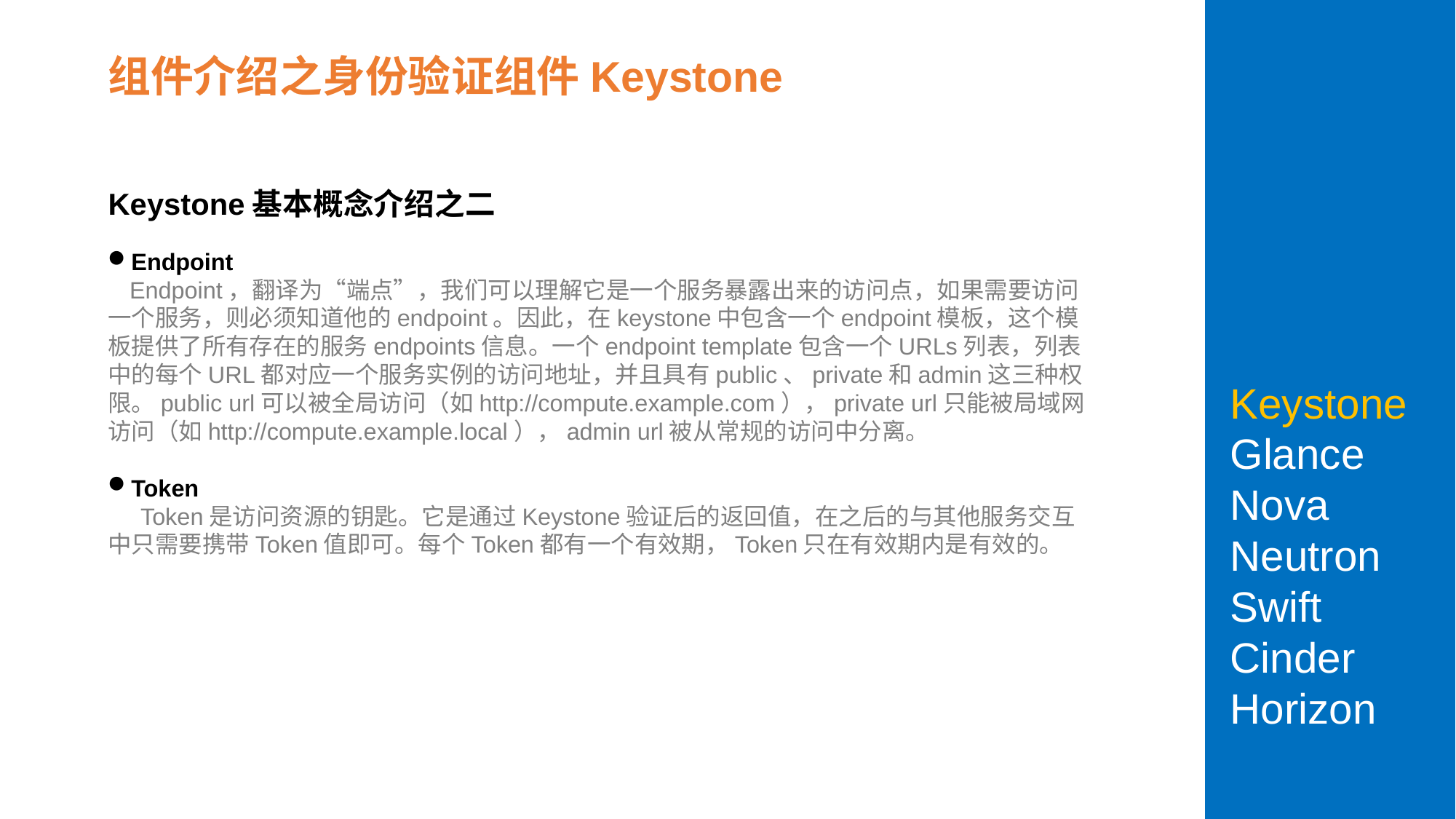

组件介绍之身份验证组件Keystone
# Keystone Glance Nova Neutron Swift Cinder Horizon
Keystone基本概念介绍之二
Endpoint
　Endpoint，翻译为“端点”，我们可以理解它是一个服务暴露出来的访问点，如果需要访问一个服务，则必须知道他的endpoint。因此，在keystone中包含一个endpoint模板，这个模板提供了所有存在的服务endpoints信息。一个endpoint template包含一个URLs列表，列表中的每个URL都对应一个服务实例的访问地址，并且具有public、private和admin这三种权限。public url可以被全局访问（如http://compute.example.com），private url只能被局域网访问（如http://compute.example.local），admin url被从常规的访问中分离。

Token
     Token是访问资源的钥匙。它是通过Keystone验证后的返回值，在之后的与其他服务交互中只需要携带Token值即可。每个Token都有一个有效期，Token只在有效期内是有效的。